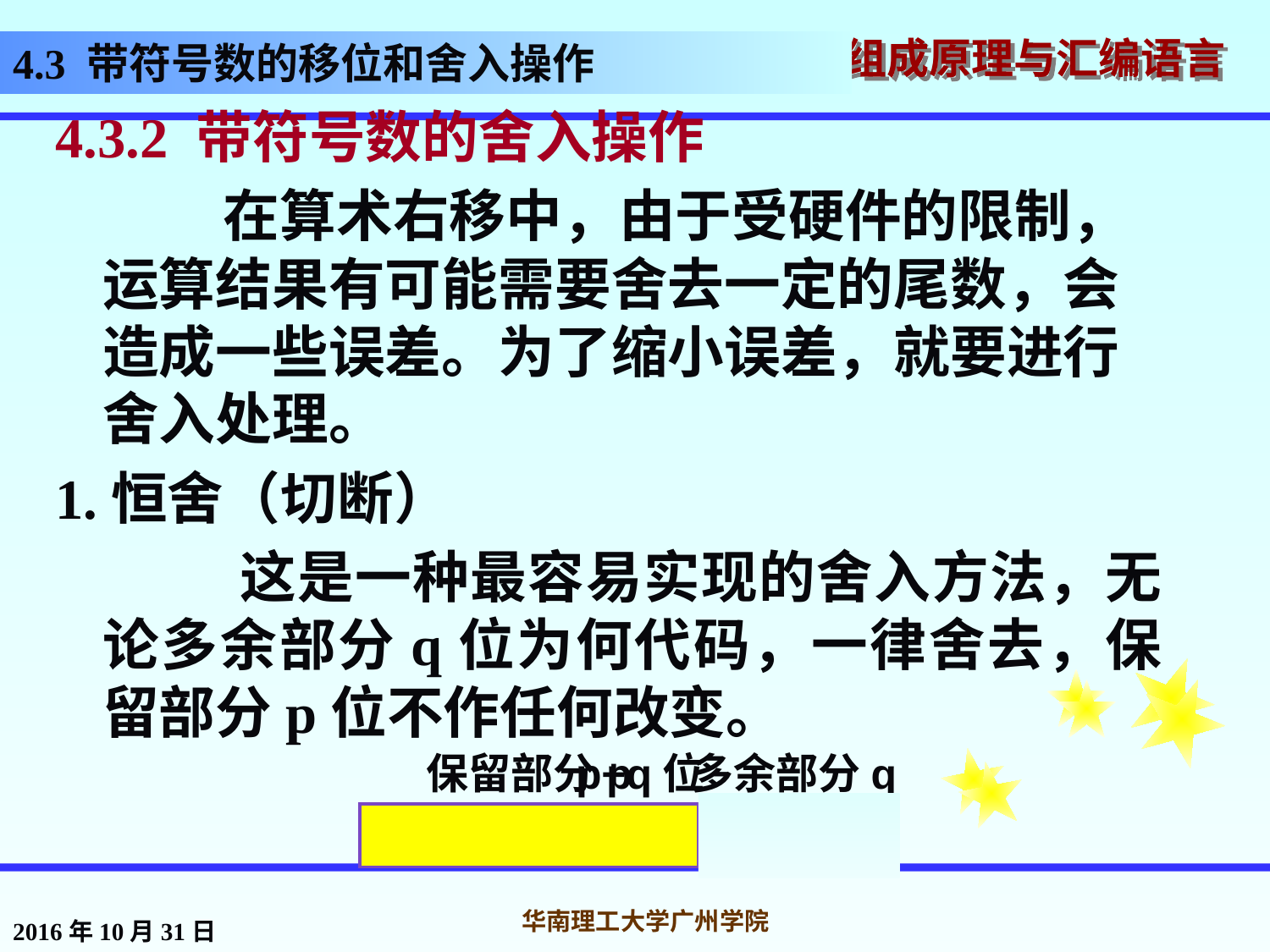

# 4.3 带符号数的移位和舍入操作
4.3.2 带符号数的舍入操作
            在算术右移中，由于受硬件的限制，运算结果有可能需要舍去一定的尾数，会造成一些误差。为了缩小误差，就要进行舍入处理。
1.恒舍（切断）
            这是一种最容易实现的舍入方法，无论多余部分q位为何代码，一律舍去，保留部分p位不作任何改变。
保留部分p位
p+q位
多余部分q位

2016年10月31日
华南理工大学广州学院